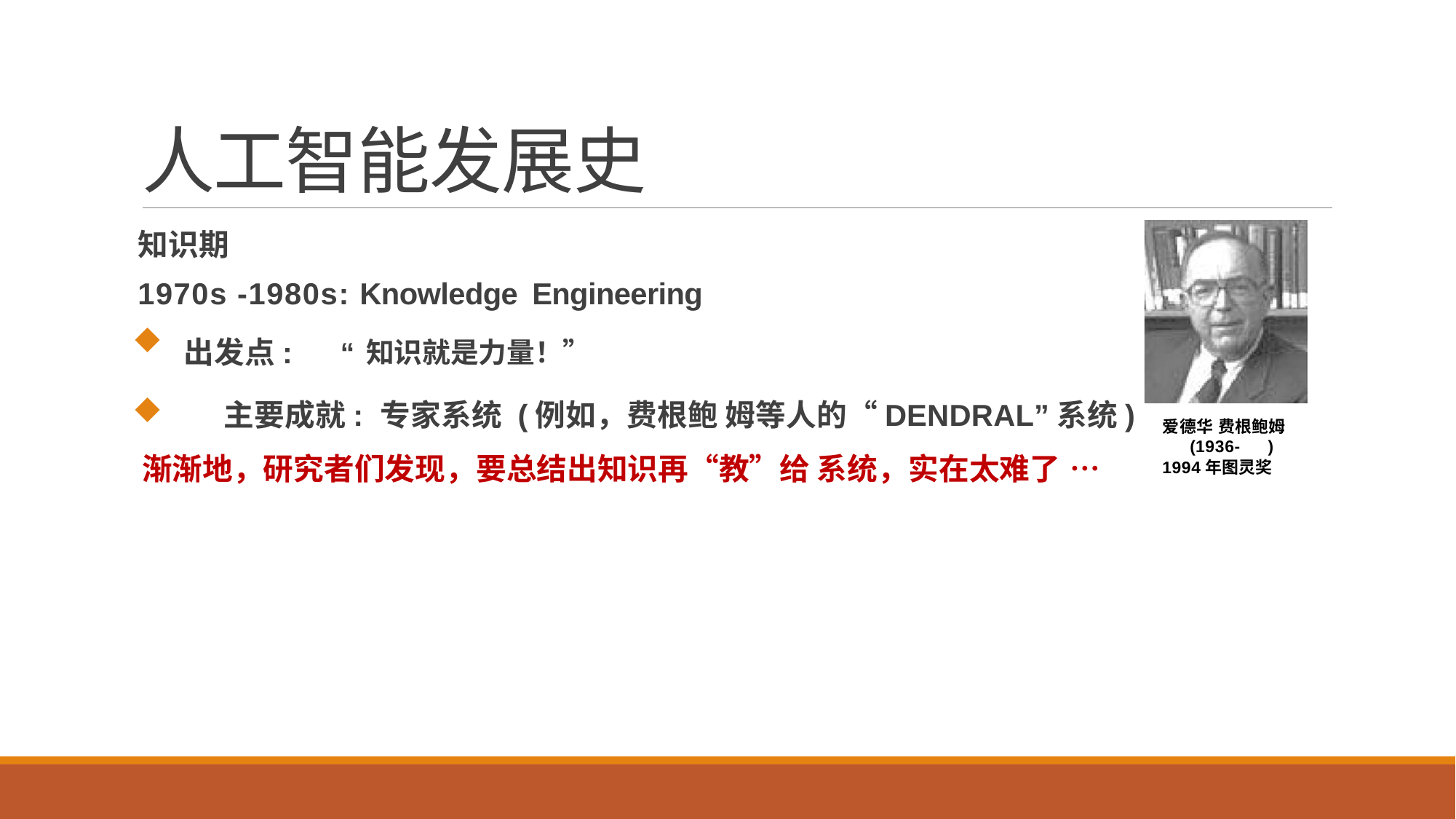

# 人工智能发展史
知识期
1970s -1980s: Knowledge Engineering
出发点:	“知识就是力量！”

	主要成就: 专家系统 (例如，费根鲍 姆等人的“DENDRAL”系统)
渐渐地，研究者们发现，要总结出知识再“教”给 系统，实在太难了 …

爱德华 费根鲍姆
(1936-	)
1994年图灵奖